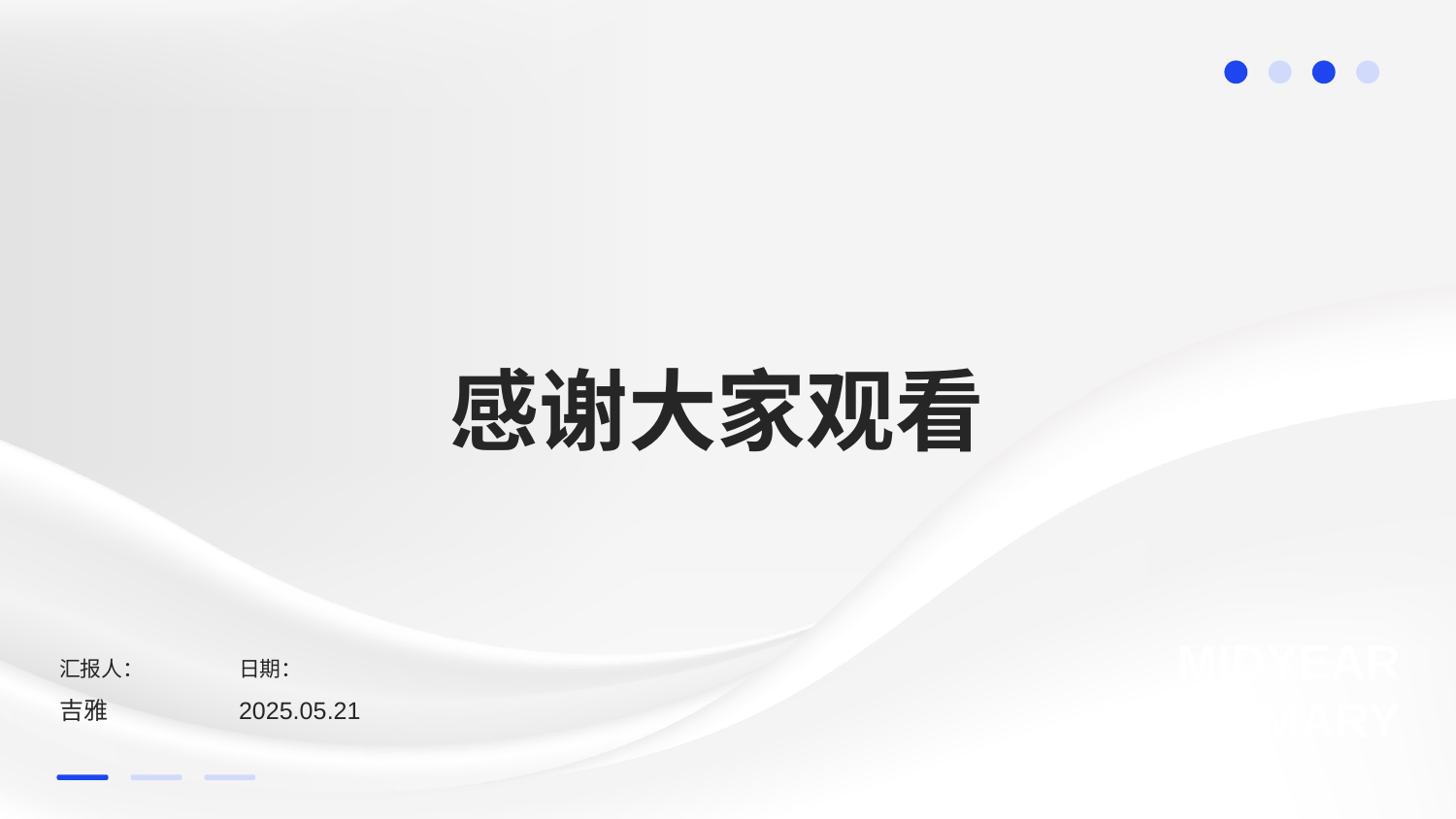

感谢大家观看
MIDYEAR SUMMARY
汇报人：
吉雅
日期：
2025.05.21